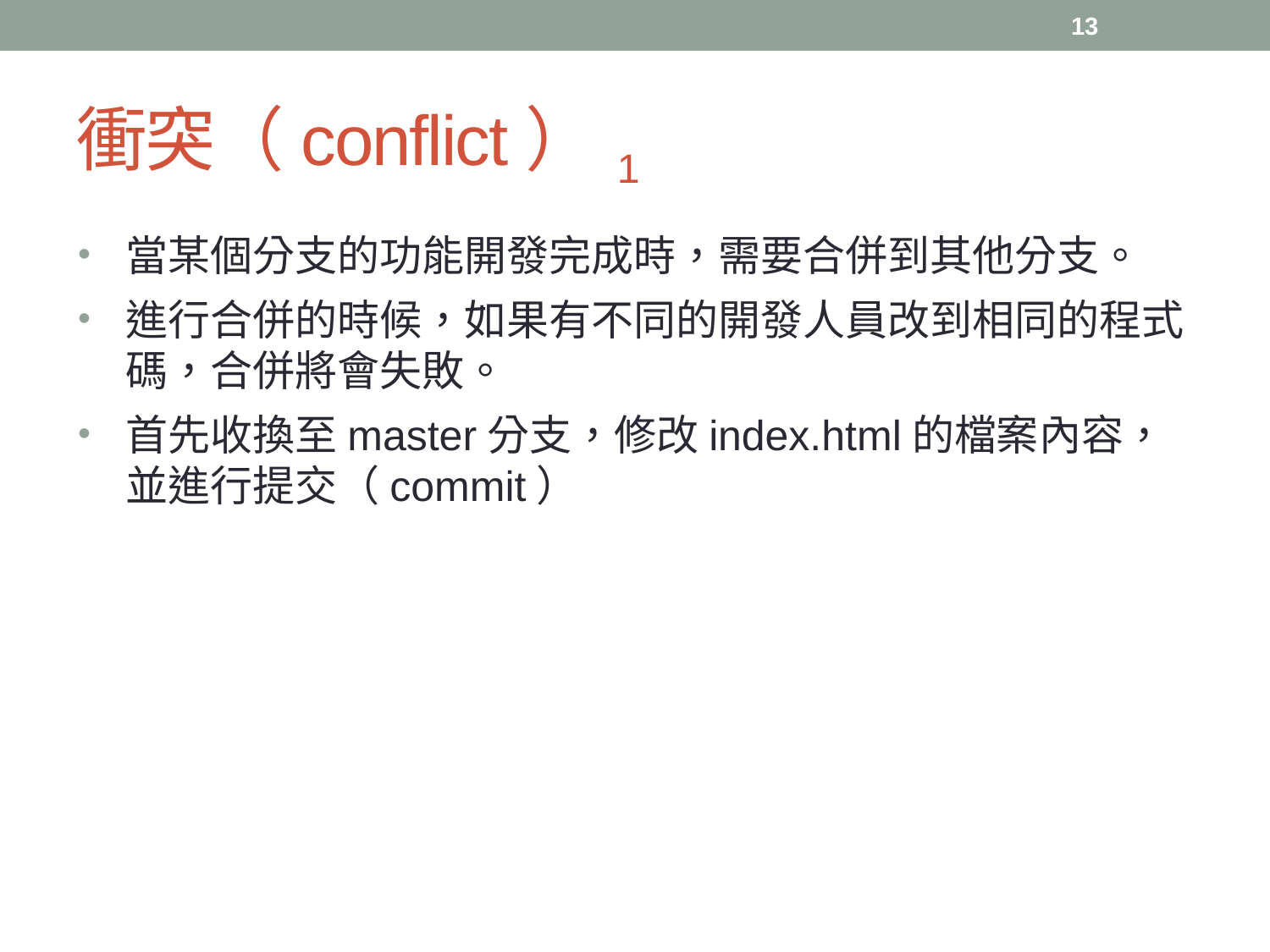

13
# 衝突（conflict） 1
當某個分支的功能開發完成時，需要合併到其他分支。
進行合併的時候，如果有不同的開發人員改到相同的程式碼，合併將會失敗。
首先收換至master分支，修改index.html的檔案內容，並進行提交（commit）